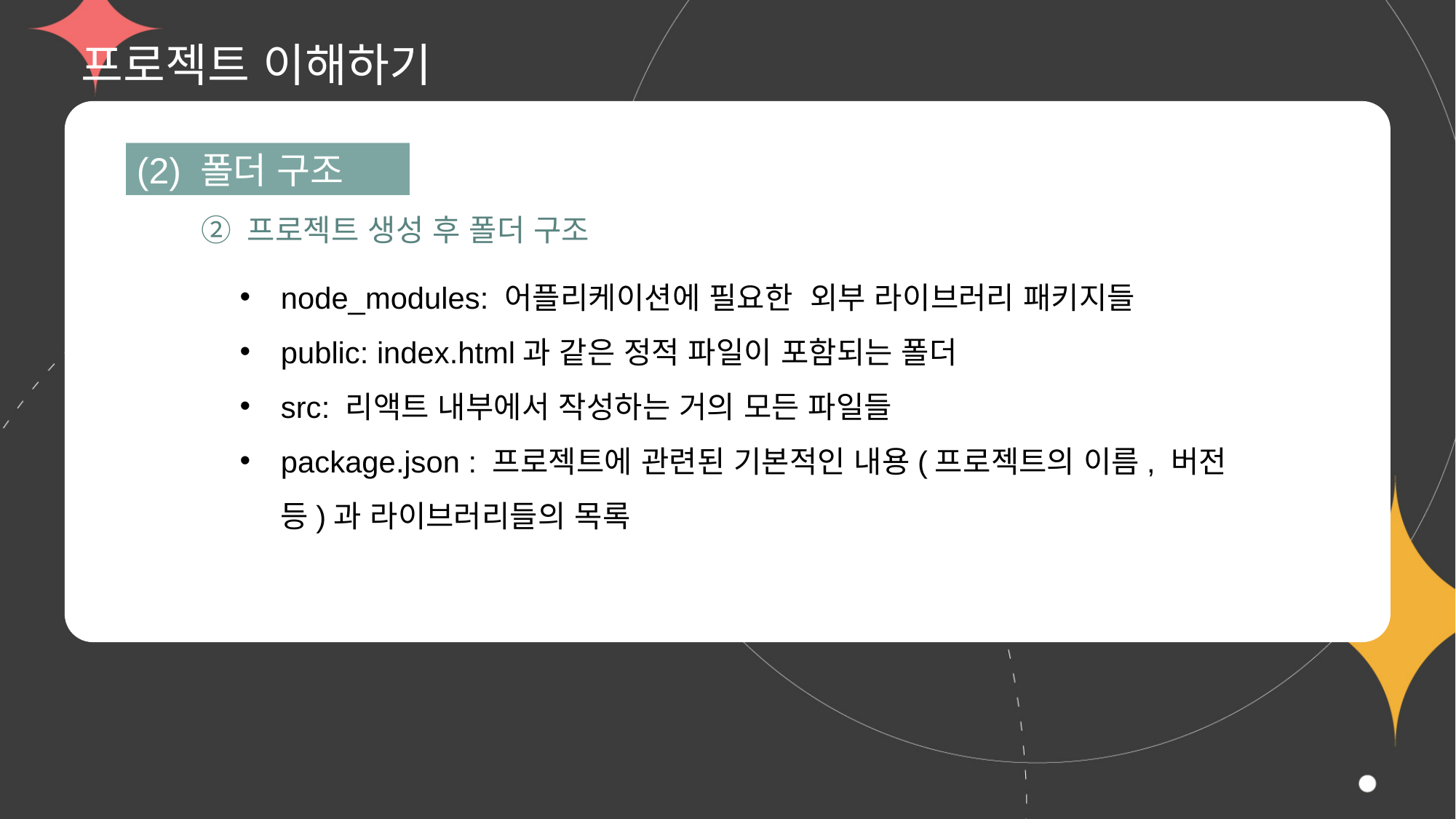

# 프로젝트 이해하기
(2) 폴더 구조
② 프로젝트 생성 후 폴더 구조
node_modules: 어플리케이션에 필요한  외부 라이브러리 패키지들
public: index.html과 같은 정적 파일이 포함되는 폴더
src: 리액트 내부에서 작성하는 거의 모든 파일들
package.json : 프로젝트에 관련된 기본적인 내용(프로젝트의 이름, 버전 등)과 라이브러리들의 목록